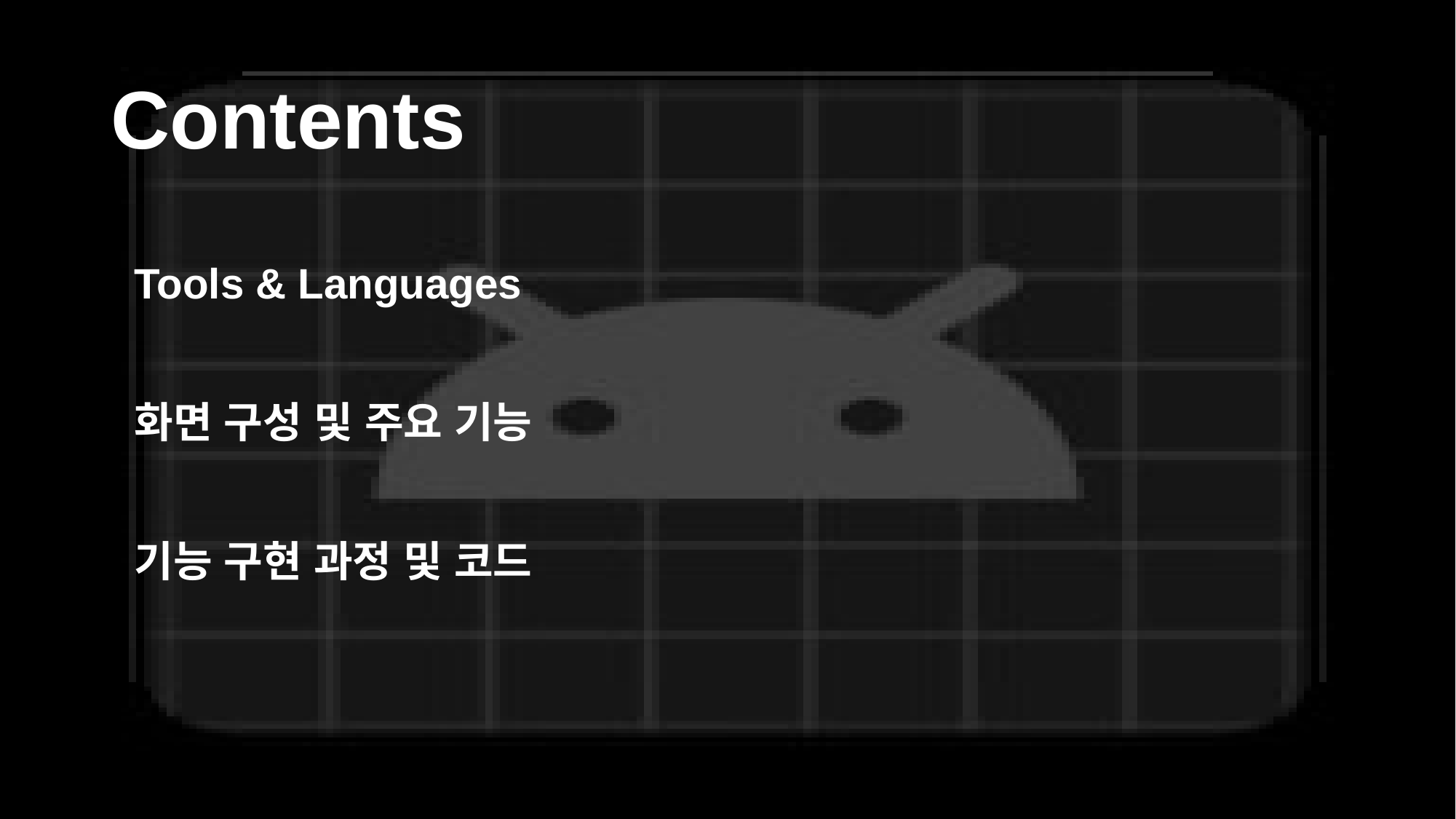

# Contents
Tools & Languages
화면 구성 및 주요 기능
기능 구현 과정 및 코드